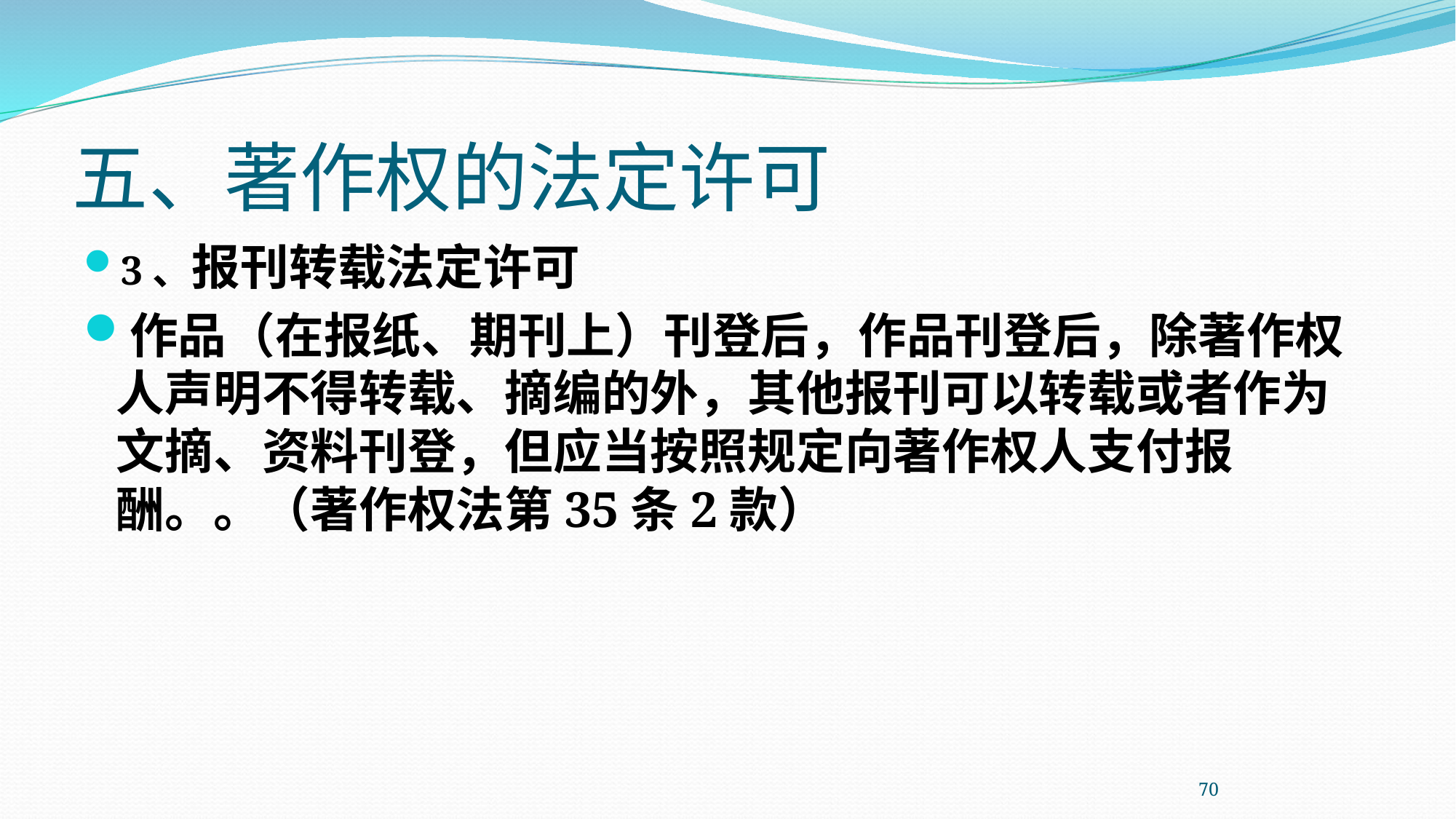

五、著作权的法定许可
3、报刊转载法定许可
作品（在报纸、期刊上）刊登后，作品刊登后，除著作权人声明不得转载、摘编的外，其他报刊可以转载或者作为文摘、资料刊登，但应当按照规定向著作权人支付报酬。。（著作权法第35条2款）
70